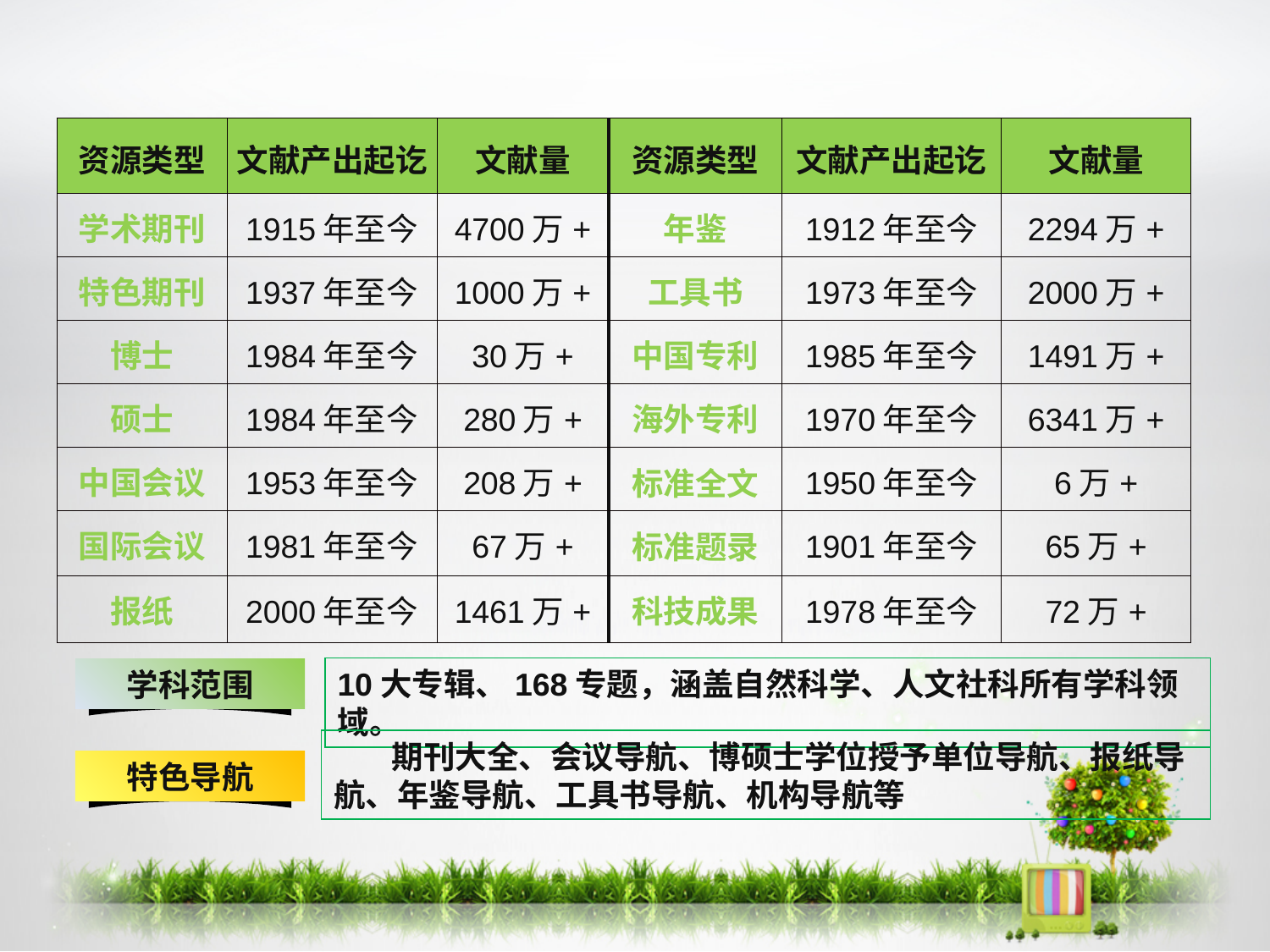

| 资源类型 | 文献产出起讫 | 文献量 | 资源类型 | 文献产出起讫 | 文献量 |
| --- | --- | --- | --- | --- | --- |
| 学术期刊 | 1915年至今 | 4700万+ | 年鉴 | 1912年至今 | 2294万+ |
| 特色期刊 | 1937年至今 | 1000万+ | 工具书 | 1973年至今 | 2000万+ |
| 博士 | 1984年至今 | 30万+ | 中国专利 | 1985年至今 | 1491万+ |
| 硕士 | 1984年至今 | 280万+ | 海外专利 | 1970年至今 | 6341万+ |
| 中国会议 | 1953年至今 | 208万+ | 标准全文 | 1950年至今 | 6万+ |
| 国际会议 | 1981年至今 | 67万+ | 标准题录 | 1901年至今 | 65万+ |
| 报纸 | 2000年至今 | 1461万+ | 科技成果 | 1978年至今 | 72万+ |
10大专辑、168专题，涵盖自然科学、人文社科所有学科领域。
学科范围

       期刊大全、会议导航、博硕士学位授予单位导航、报纸导航、年鉴导航、工具书导航、机构导航等
特色导航